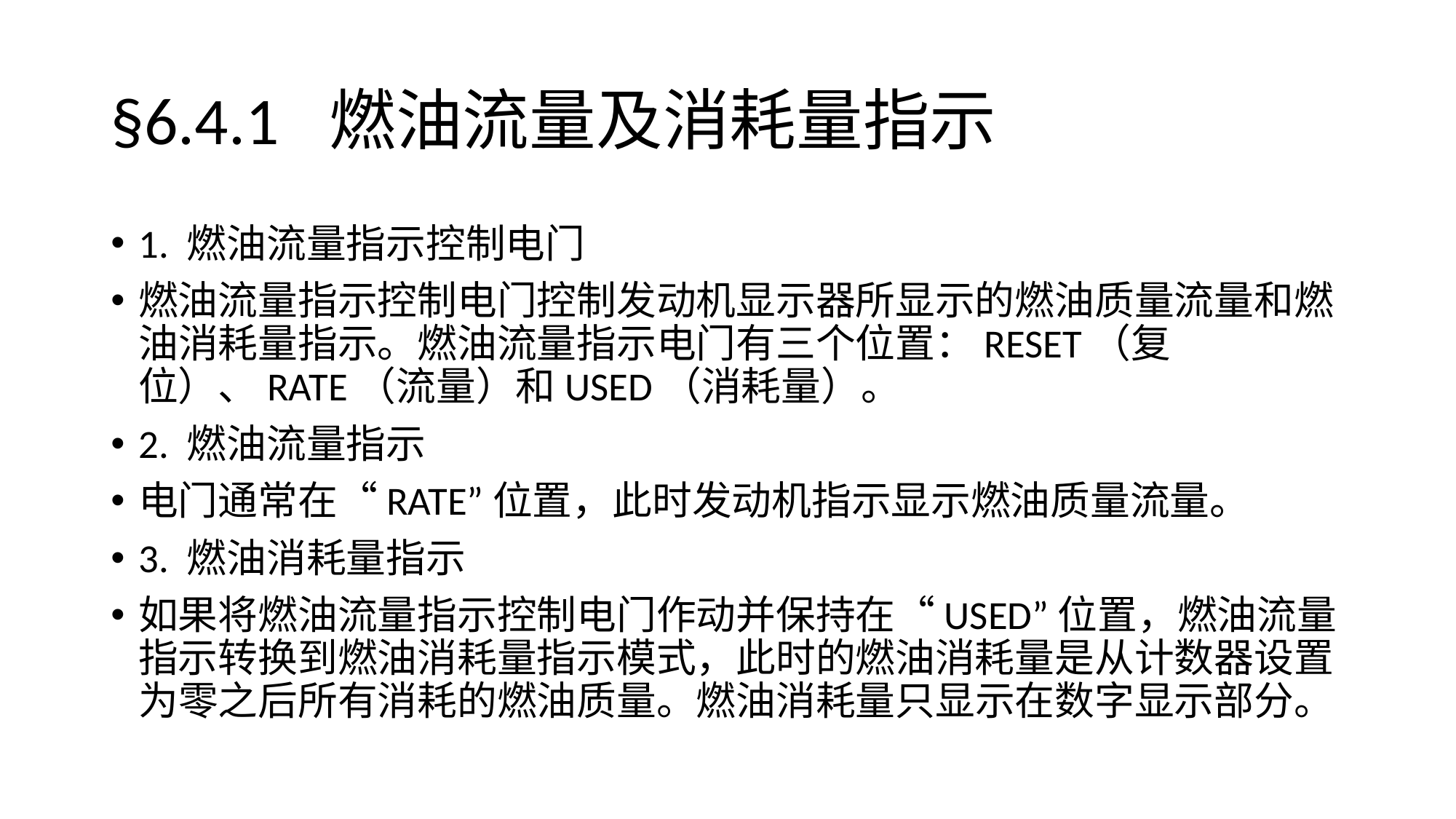

# §6.4.1	燃油流量及消耗量指示
1. 燃油流量指示控制电门
燃油流量指示控制电门控制发动机显示器所显示的燃油质量流量和燃油消耗量指示。燃油流量指示电门有三个位置：RESET（复位）、RATE（流量）和USED（消耗量）。
2. 燃油流量指示
电门通常在“RATE”位置，此时发动机指示显示燃油质量流量。
3. 燃油消耗量指示
如果将燃油流量指示控制电门作动并保持在“USED”位置，燃油流量指示转换到燃油消耗量指示模式，此时的燃油消耗量是从计数器设置为零之后所有消耗的燃油质量。燃油消耗量只显示在数字显示部分。